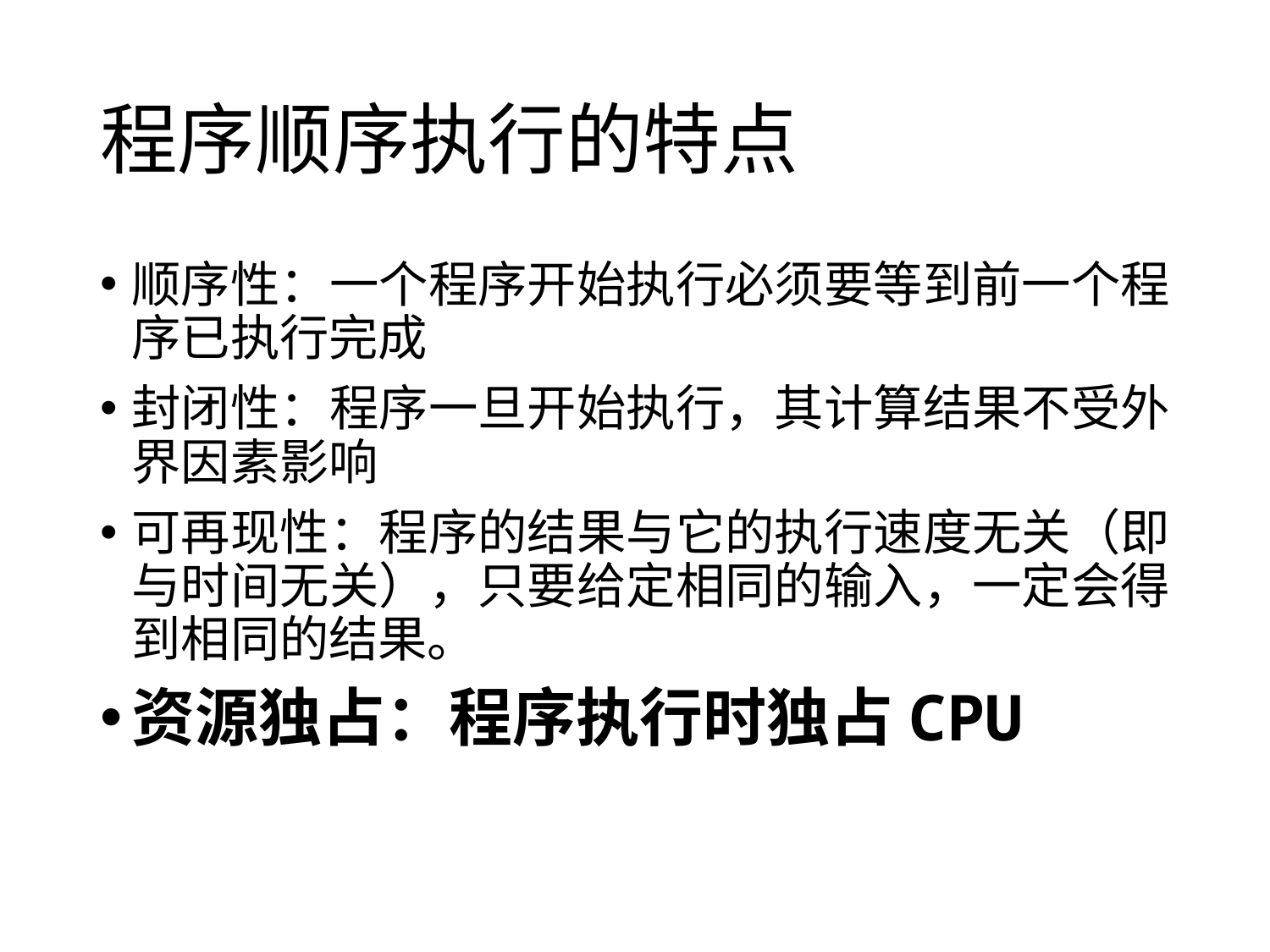

# 程序顺序执行的特点
顺序性：一个程序开始执行必须要等到前一个程序已执行完成
封闭性：程序一旦开始执行，其计算结果不受外界因素影响
可再现性：程序的结果与它的执行速度无关（即与时间无关），只要给定相同的输入，一定会得到相同的结果。
资源独占：程序执行时独占CPU